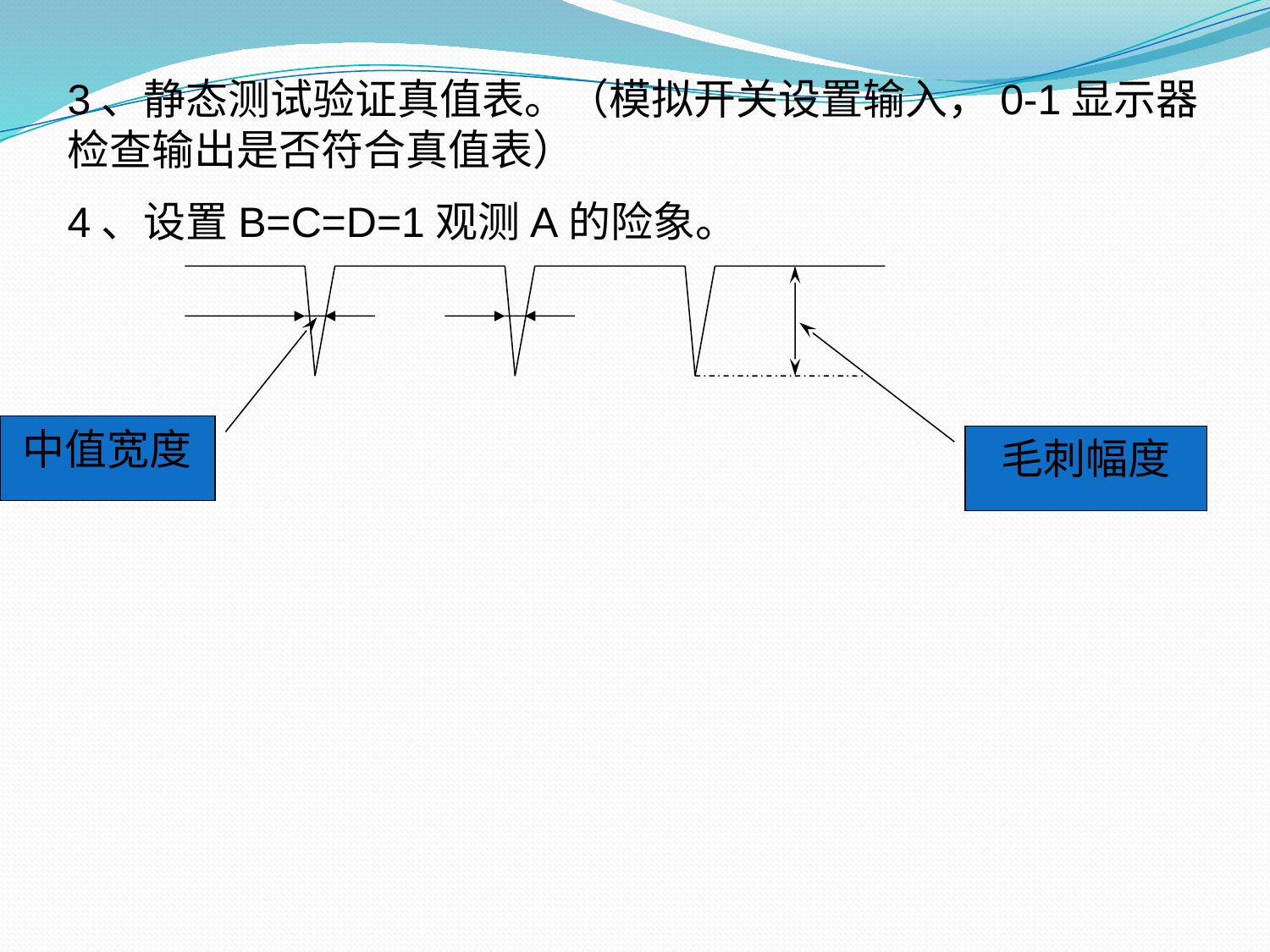

3、静态测试验证真值表。（模拟开关设置输入，0-1显示器检查输出是否符合真值表）
4、设置B=C=D=1观测A的险象。

中值宽度
毛刺幅度